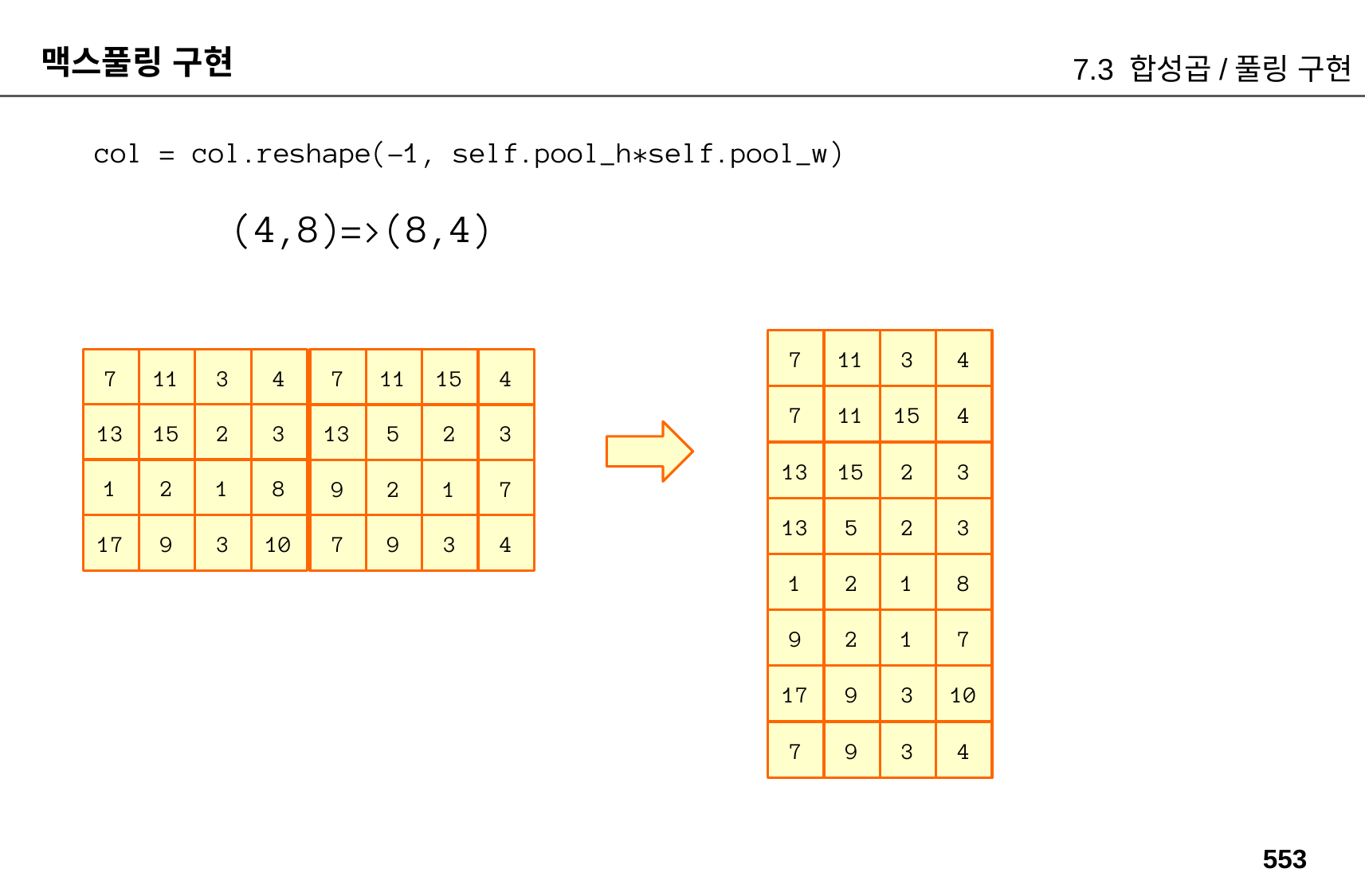

맥스풀링 구현
7.3 합성곱/풀링 구현
col = col.reshape(-1, self.pool_h*self.pool_w)
(4,8)=>(8,4)
7
11
3
4
7
11
3
4
7
11
15
4
7
11
15
4
13
15
2
3
13
5
2
3

13
15
2
3
1
2
1
8
9
2
1
7
13
5
2
3
17
9
3
10
7
9
3
4
1
2
1
8
9
2
1
7
17
9
3
10
7
9
3
4